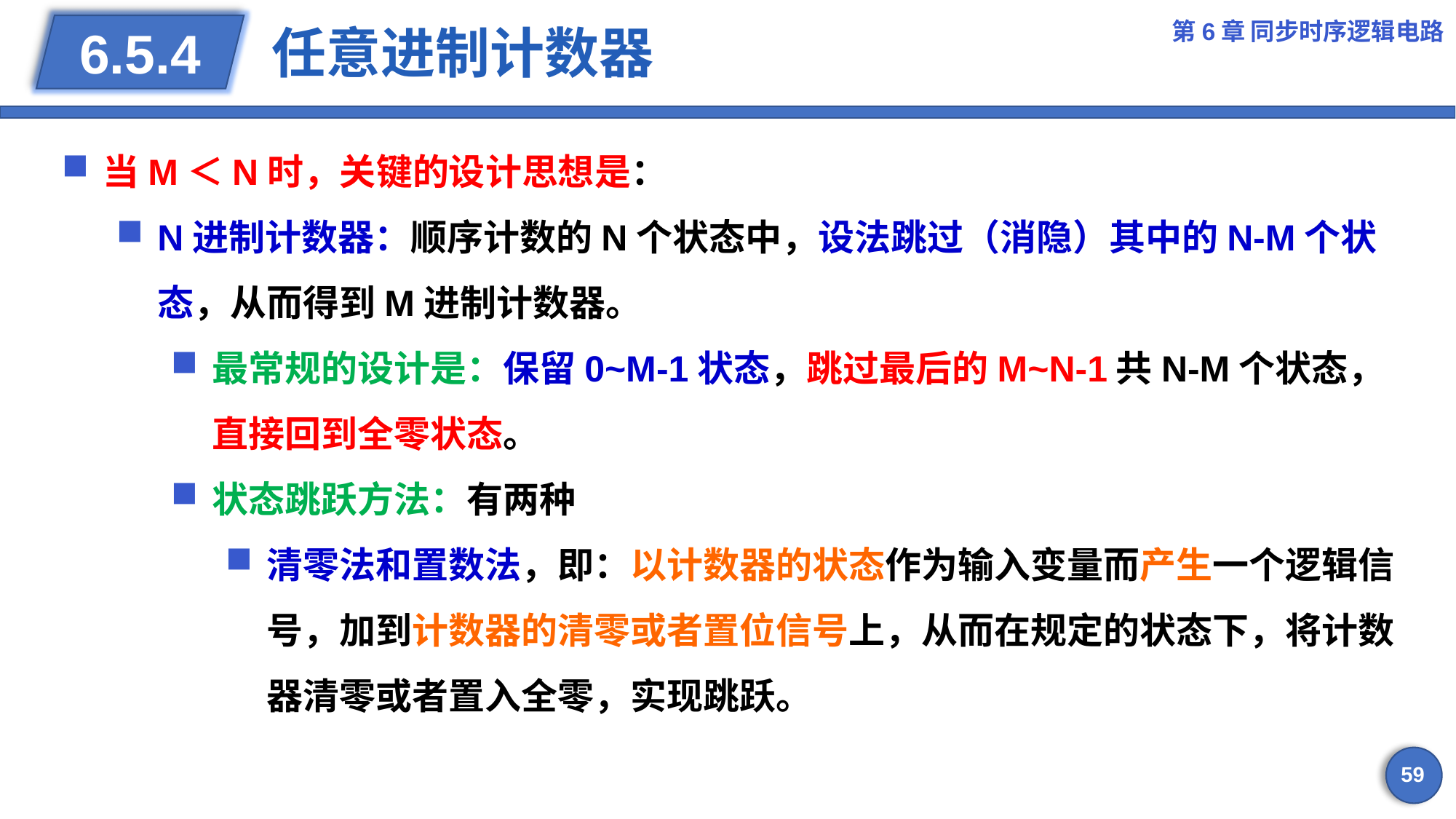

第6章 同步时序逻辑电路
# 任意进制计数器
6.5.4
当M＜N时，关键的设计思想是：
N进制计数器：顺序计数的N个状态中，设法跳过（消隐）其中的N-M个状态，从而得到M进制计数器。
最常规的设计是：保留0~M-1状态，跳过最后的M~N-1共N-M个状态，直接回到全零状态。
状态跳跃方法：有两种
清零法和置数法，即：以计数器的状态作为输入变量而产生一个逻辑信号，加到计数器的清零或者置位信号上，从而在规定的状态下，将计数器清零或者置入全零，实现跳跃。
59